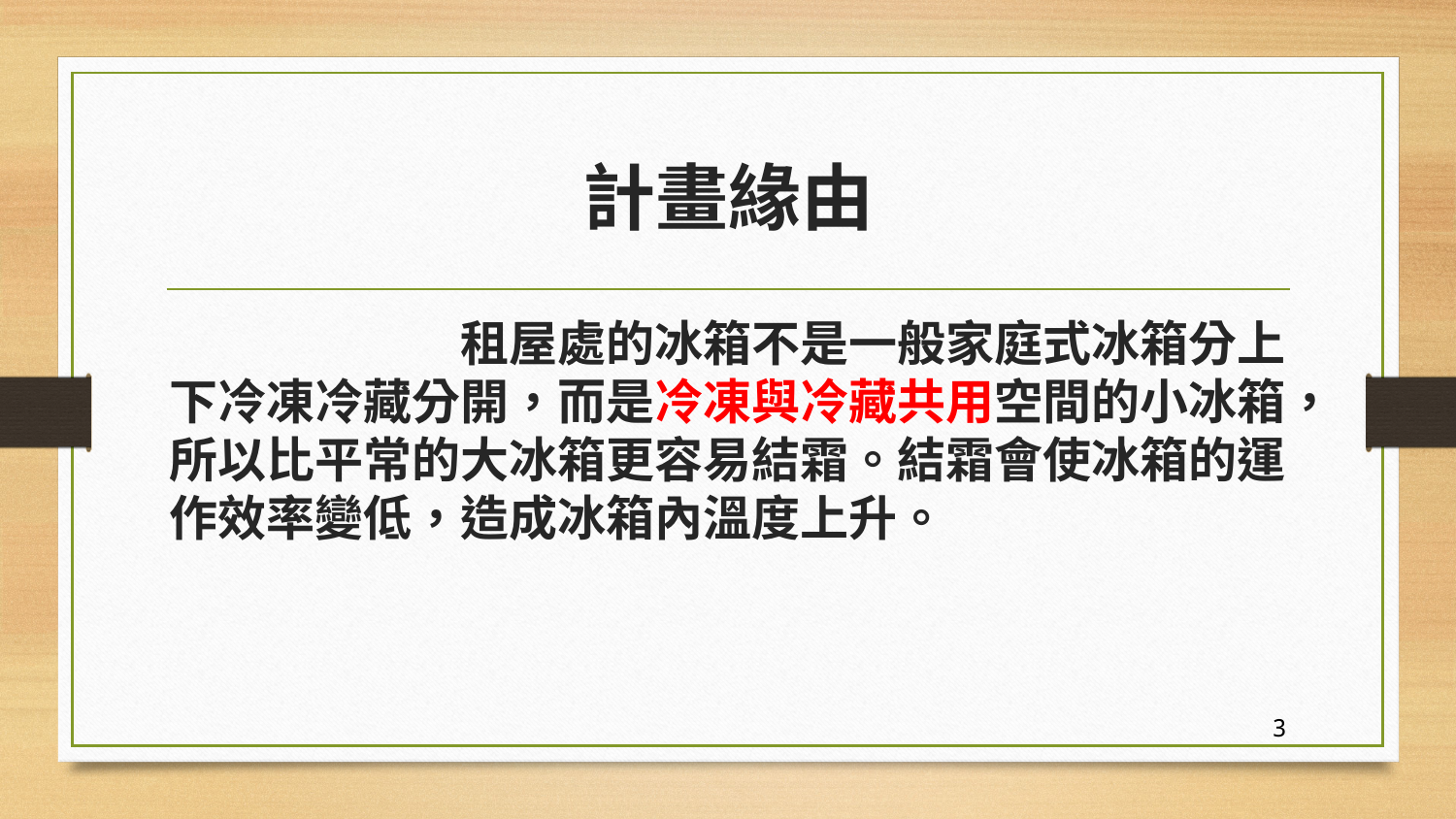

# 計畫緣由
		租屋處的冰箱不是一般家庭式冰箱分上下冷凍冷藏分開，而是冷凍與冷藏共用空間的小冰箱，所以比平常的大冰箱更容易結霜。結霜會使冰箱的運作效率變低，造成冰箱內溫度上升。
3